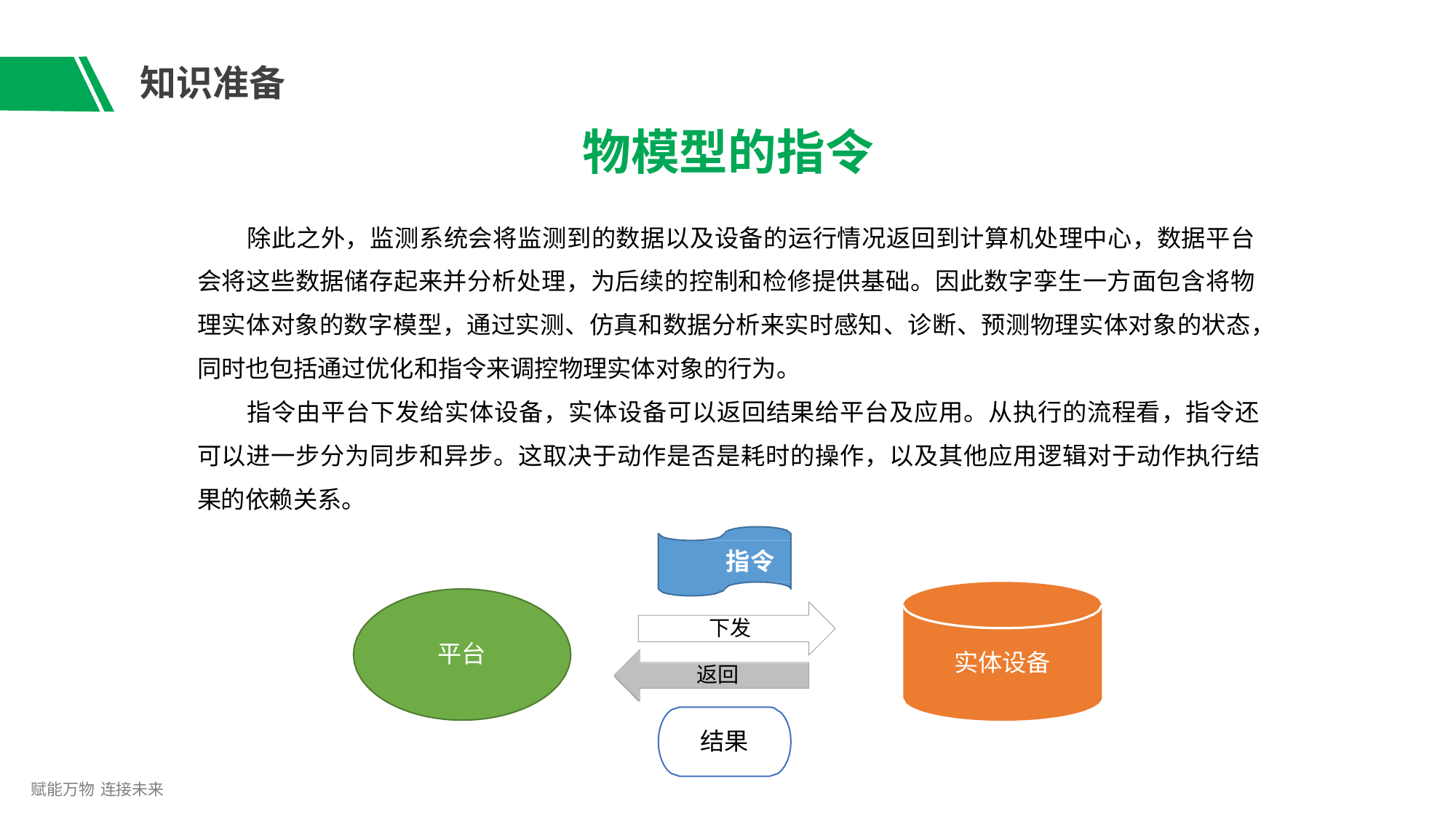

# 知识准备
物模型的指令
除此之外，监测系统会将监测到的数据以及设备的运行情况返回到计算机处理中心，数据平台 会将这些数据储存起来并分析处理，为后续的控制和检修提供基础。因此数字孪生一方面包含将物 理实体对象的数字模型，通过实测、仿真和数据分析来实时感知、诊断、预测物理实体对象的状态， 同时也包括通过优化和指令来调控物理实体对象的行为。
指令由平台下发给实体设备，实体设备可以返回结果给平台及应用。从执行的流程看，指令还 可以进一步分为同步和异步。这取决于动作是否是耗时的操作，以及其他应用逻辑对于动作执行结 果的依赖关系。

指令

下发 返回

平台
实体设备

结果
赋能万物 连接未来